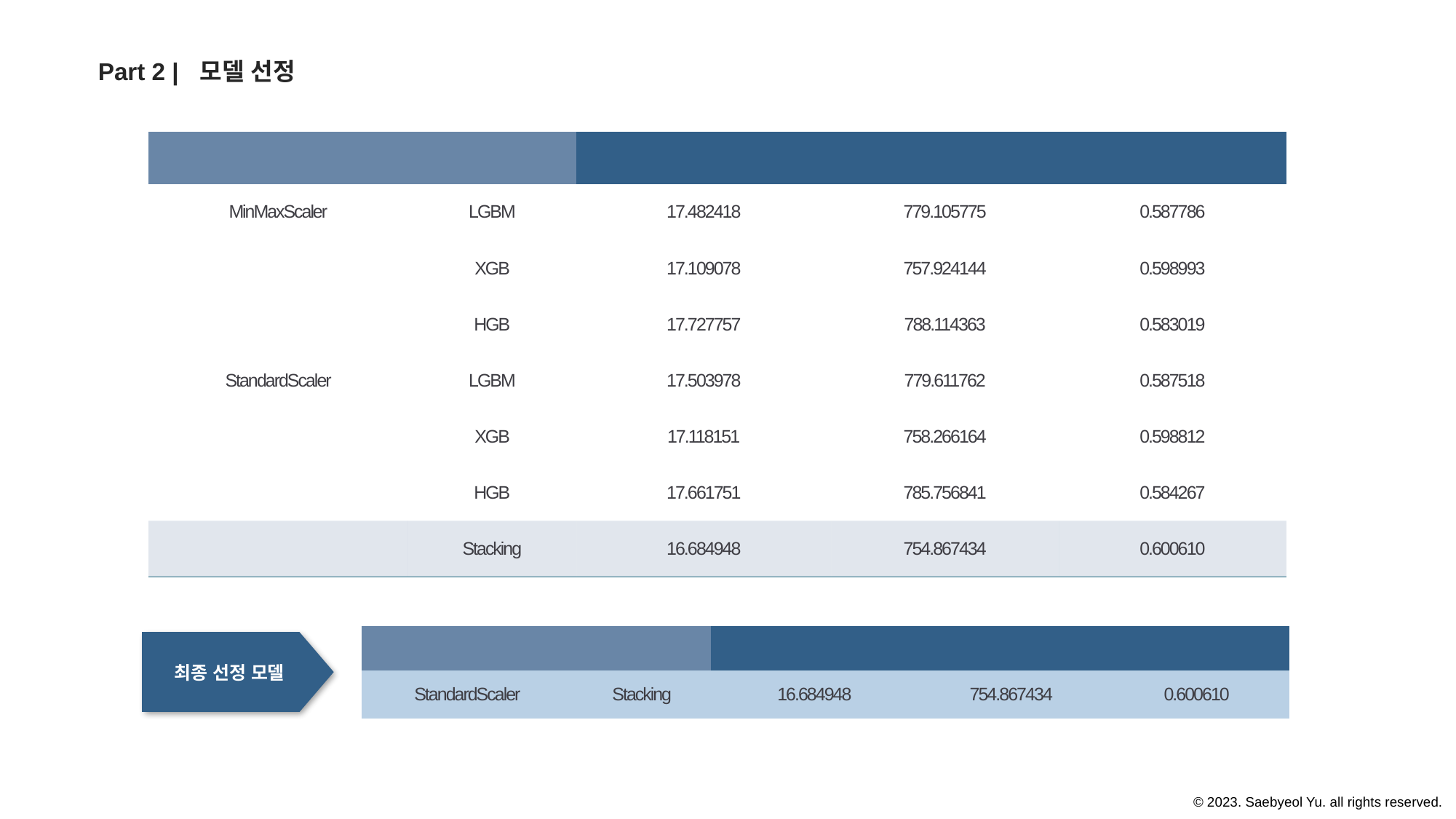

Part 2 |
모델 선정
| 스케일링 | 모델 | MAE | MSE | R2 |
| --- | --- | --- | --- | --- |
| MinMaxScaler | LGBM | 17.482418 | 779.105775 | 0.587786 |
|  | XGB | 17.109078 | 757.924144 | 0.598993 |
|  | HGB | 17.727757 | 788.114363 | 0.583019 |
| StandardScaler | LGBM | 17.503978 | 779.611762 | 0.587518 |
|  | XGB | 17.118151 | 758.266164 | 0.598812 |
|  | HGB | 17.661751 | 785.756841 | 0.584267 |
|  | Stacking | 16.684948 | 754.867434 | 0.600610 |
| 스케일링 | 모델 | MAE | MSE | R2 |
| --- | --- | --- | --- | --- |
| StandardScaler | Stacking | 16.684948 | 754.867434 | 0.600610 |
최종 선정 모델